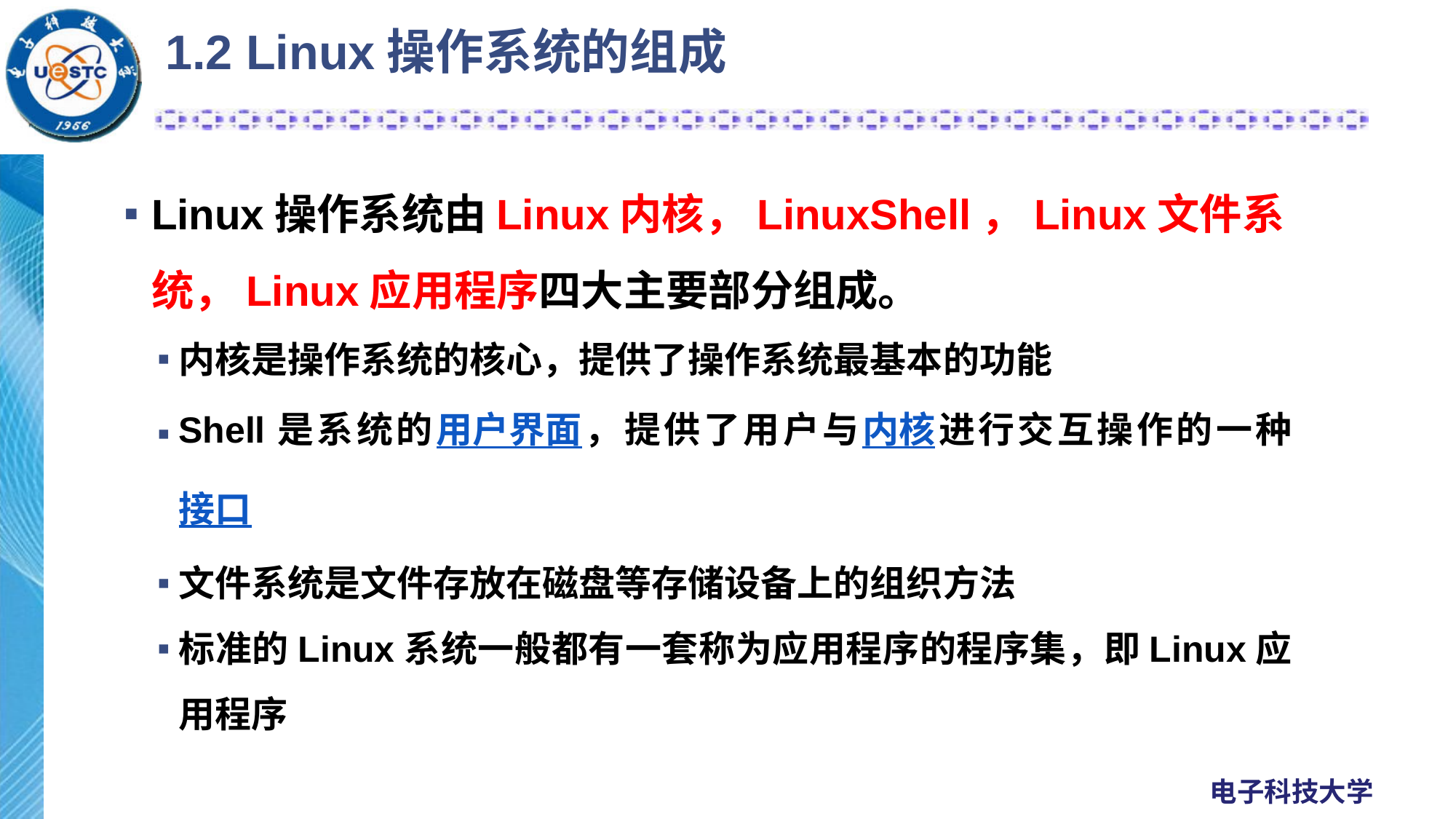

# 1.2 Linux操作系统的组成
Linux操作系统由Linux内核，LinuxShell，Linux文件系统，Linux应用程序四大主要部分组成。
内核是操作系统的核心，提供了操作系统最基本的功能
Shell是系统的用户界面，提供了用户与内核进行交互操作的一种接口
文件系统是文件存放在磁盘等存储设备上的组织方法
标准的Linux系统一般都有一套称为应用程序的程序集，即Linux应用程序